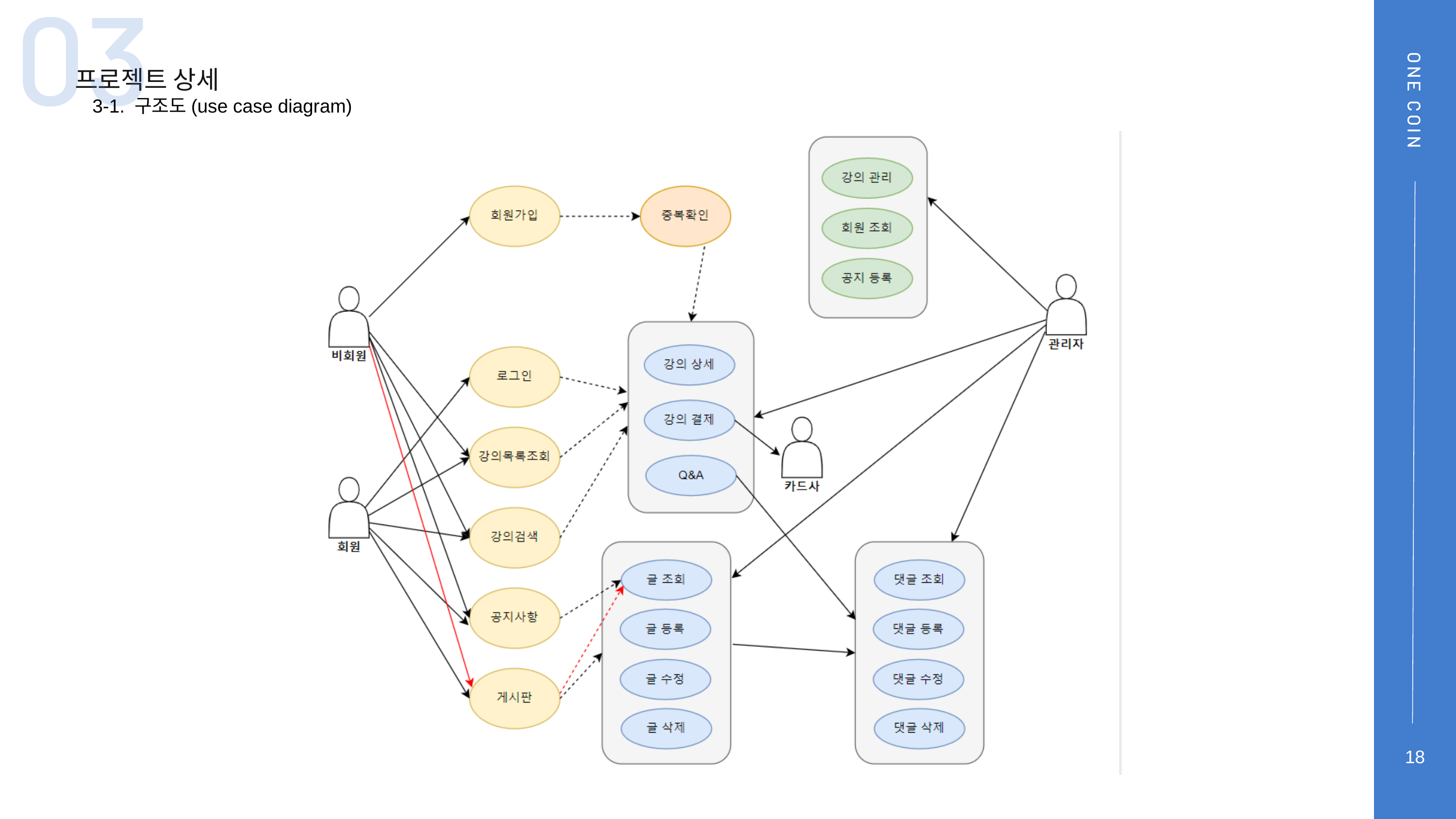

03
프로젝트 상세
3-1. 구조도(use case diagram)
ONE COIN

18